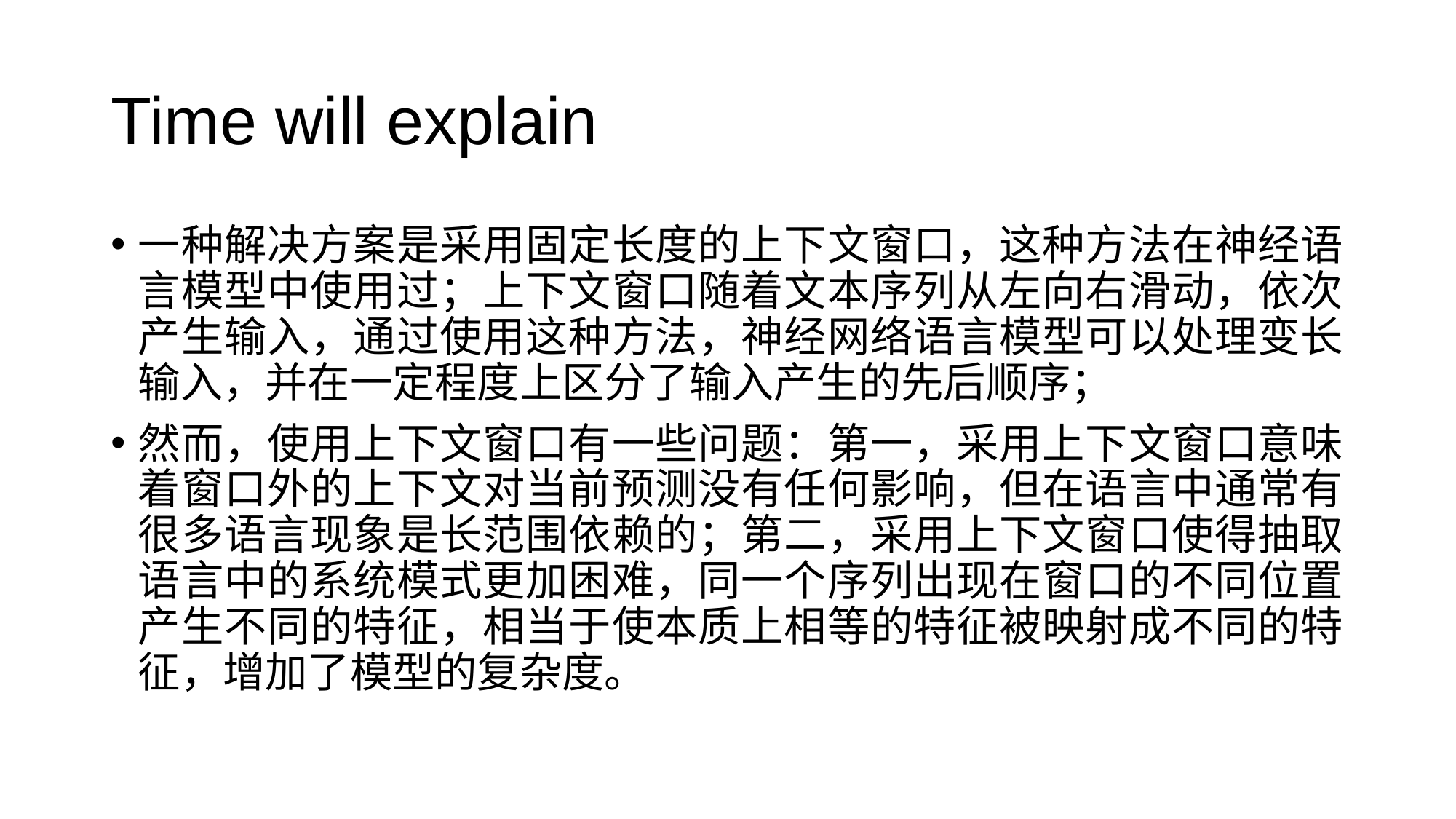

# Time will explain
一种解决方案是采用固定长度的上下文窗口，这种方法在神经语言模型中使用过；上下文窗口随着文本序列从左向右滑动，依次产生输入，通过使用这种方法，神经网络语言模型可以处理变长输入，并在一定程度上区分了输入产生的先后顺序；
然而，使用上下文窗口有一些问题：第一，采用上下文窗口意味着窗口外的上下文对当前预测没有任何影响，但在语言中通常有很多语言现象是长范围依赖的；第二，采用上下文窗口使得抽取语言中的系统模式更加困难，同一个序列出现在窗口的不同位置产生不同的特征，相当于使本质上相等的特征被映射成不同的特征，增加了模型的复杂度。